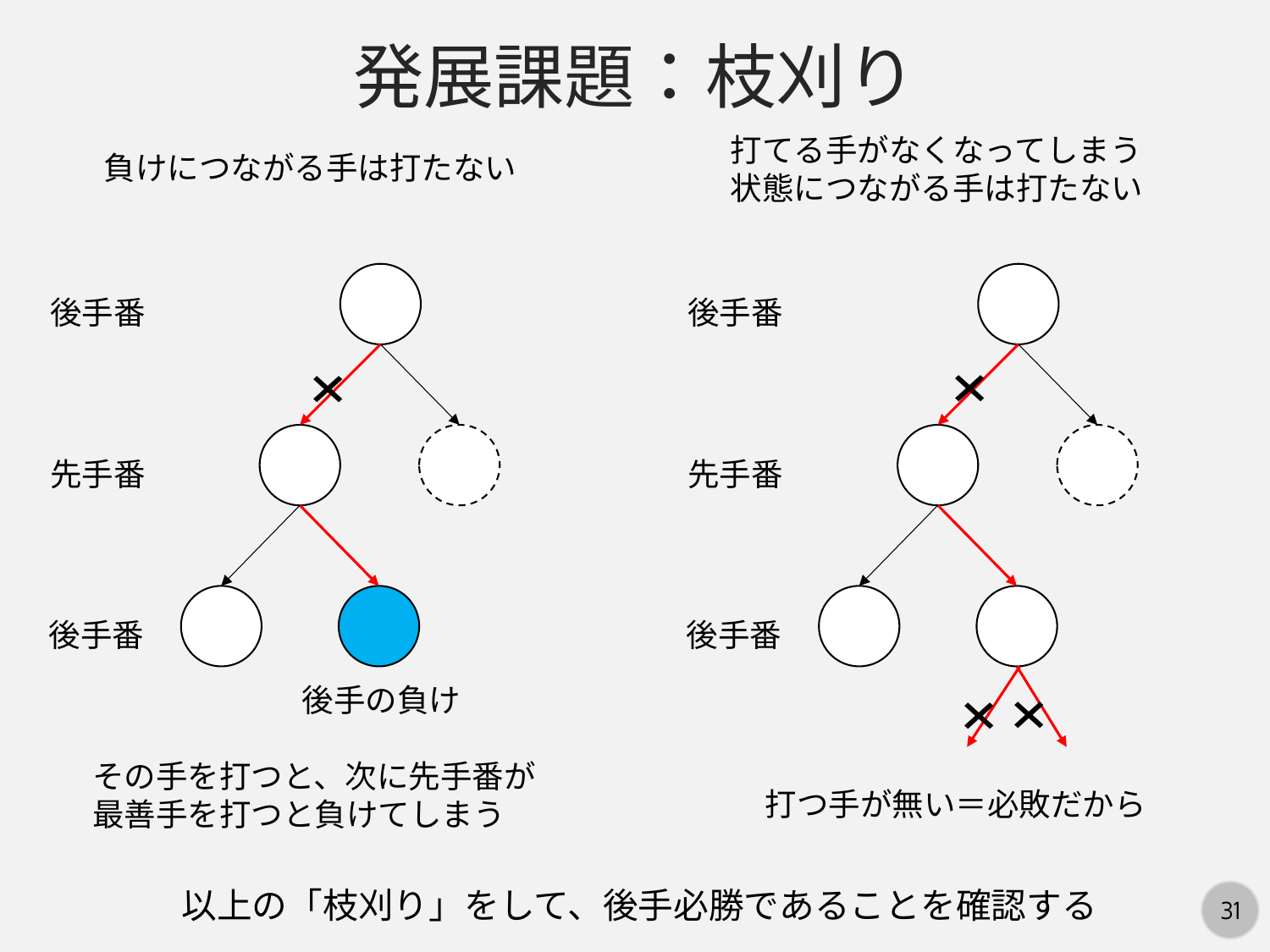

発展課題：枝刈り
打てる手がなくなってしまう状態につながる手は打たない
負けにつながる手は打たない

後手番
後手番
×
×

先手番
先手番

後手番
後手番
×
×
後手の負け
その手を打つと、次に先手番が
最善手を打つと負けてしまう
打つ手が無い＝必敗だから
以上の「枝刈り」をして、後手必勝であることを確認する